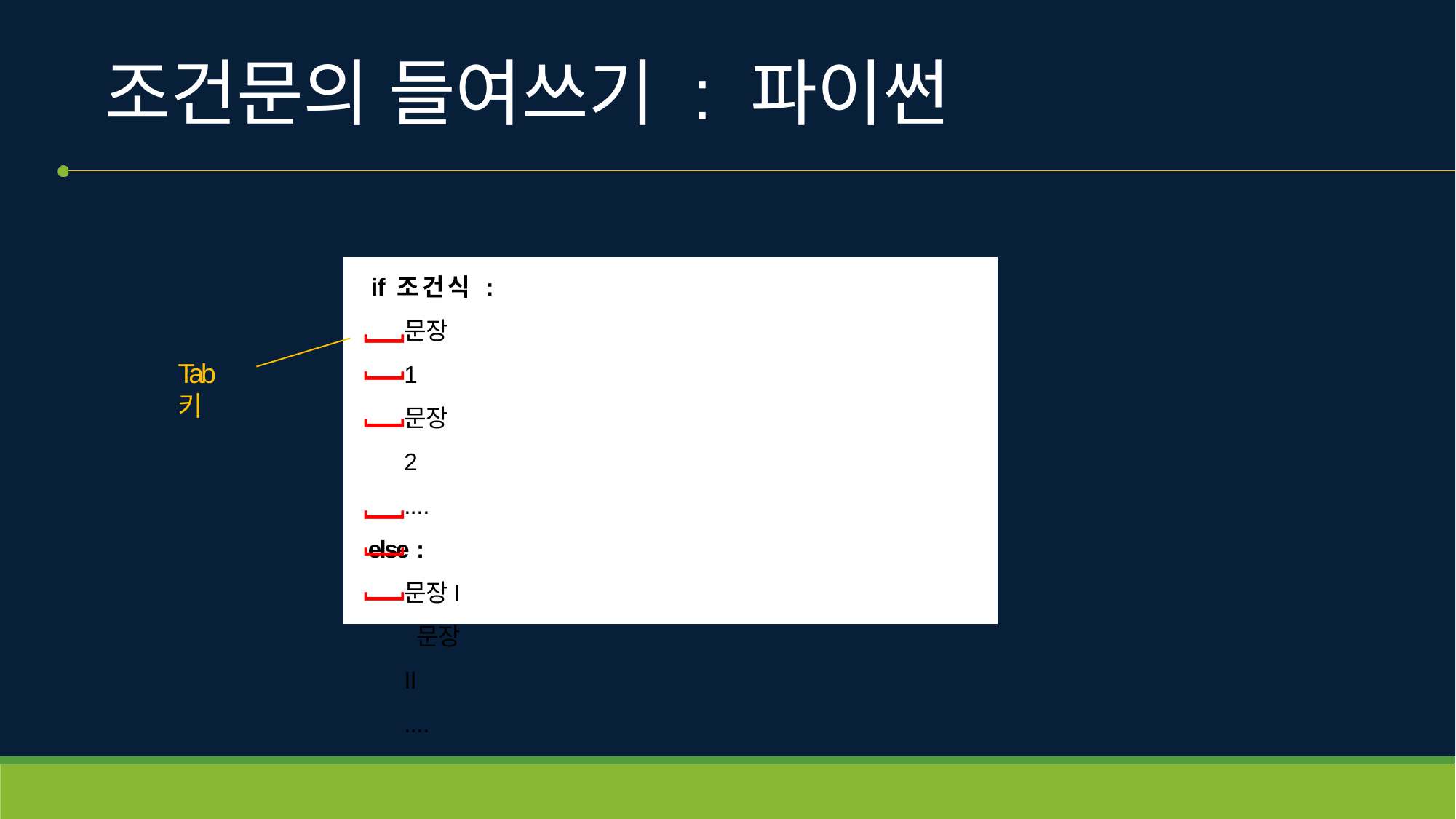

# 조건문의 들여쓰기 : 파이썬

if 조건식 :
문장1  문장2
....
else :
문장I  문장II
....

[

Tab 키
[
[
[
[
[